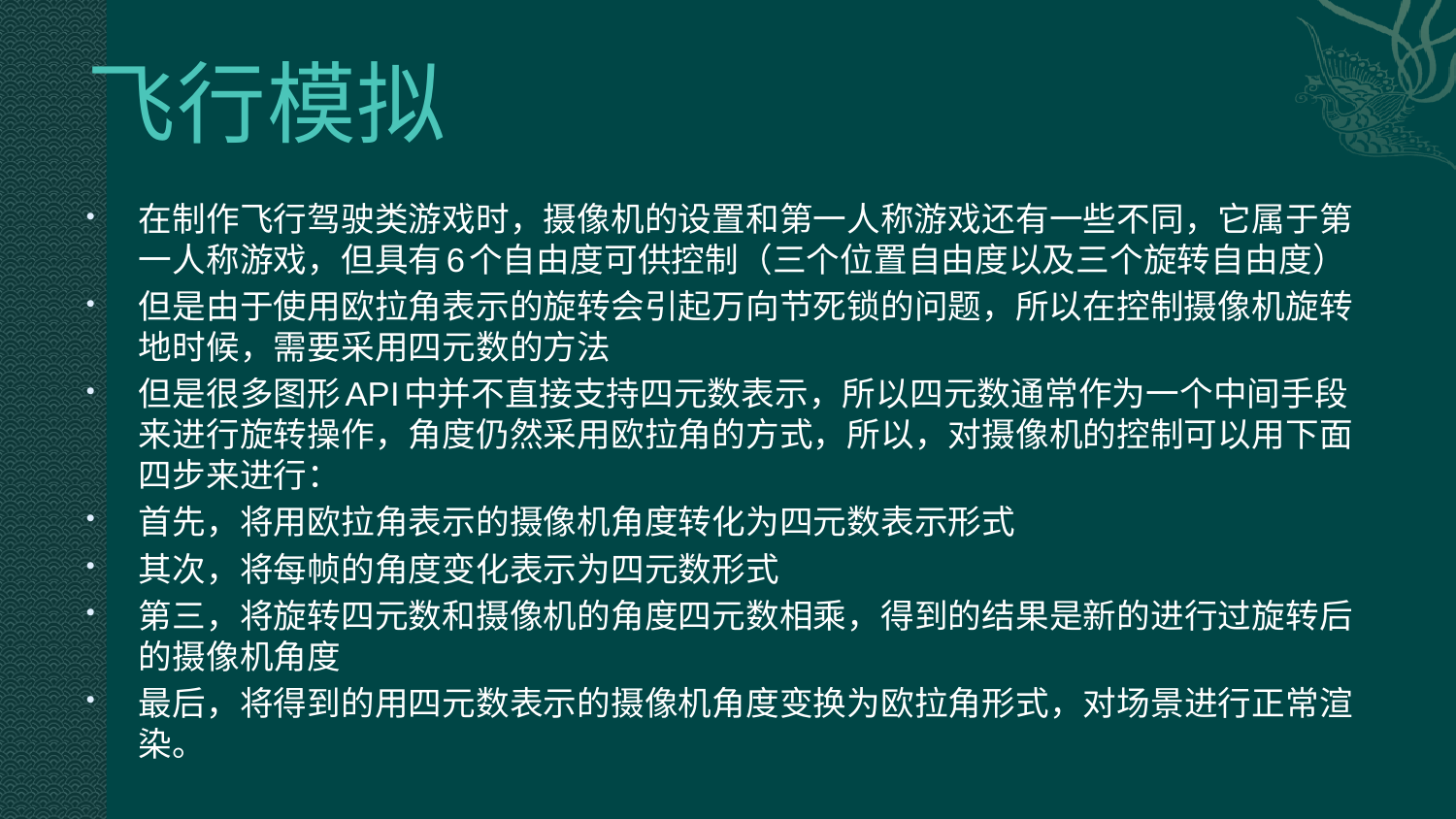

# 飞行模拟
在制作飞行驾驶类游戏时，摄像机的设置和第一人称游戏还有一些不同，它属于第一人称游戏，但具有6个自由度可供控制（三个位置自由度以及三个旋转自由度）
但是由于使用欧拉角表示的旋转会引起万向节死锁的问题，所以在控制摄像机旋转地时候，需要采用四元数的方法
但是很多图形API中并不直接支持四元数表示，所以四元数通常作为一个中间手段来进行旋转操作，角度仍然采用欧拉角的方式，所以，对摄像机的控制可以用下面四步来进行：
首先，将用欧拉角表示的摄像机角度转化为四元数表示形式
其次，将每帧的角度变化表示为四元数形式
第三，将旋转四元数和摄像机的角度四元数相乘，得到的结果是新的进行过旋转后的摄像机角度
最后，将得到的用四元数表示的摄像机角度变换为欧拉角形式，对场景进行正常渲染。